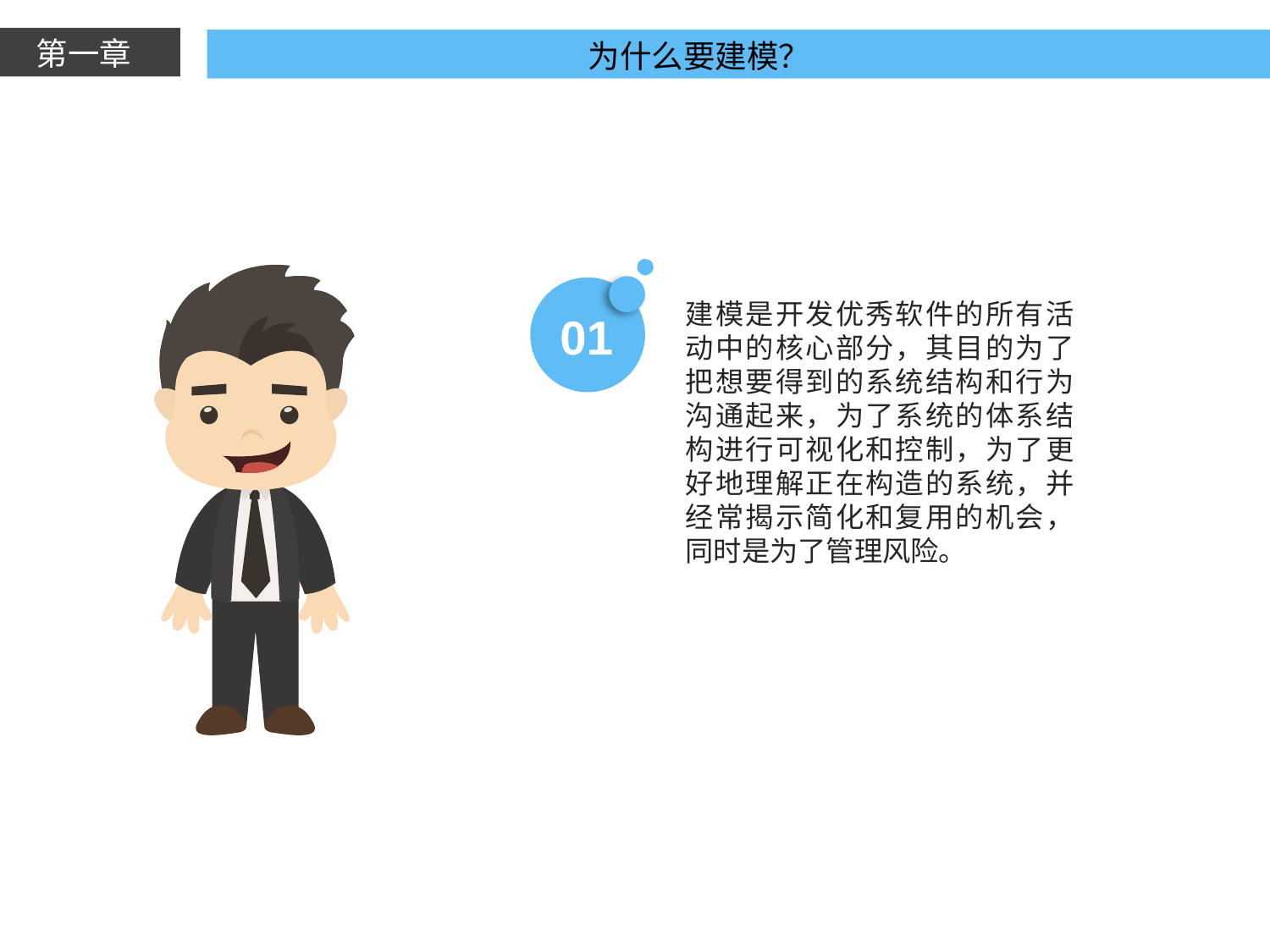

第一章

为什么要建模？

01
建模是开发优秀软件的所有活动中的核心部分，其目的为了把想要得到的系统结构和行为沟通起来，为了系统的体系结构进行可视化和控制，为了更好地理解正在构造的系统，并经常揭示简化和复用的机会，同时是为了管理风险。